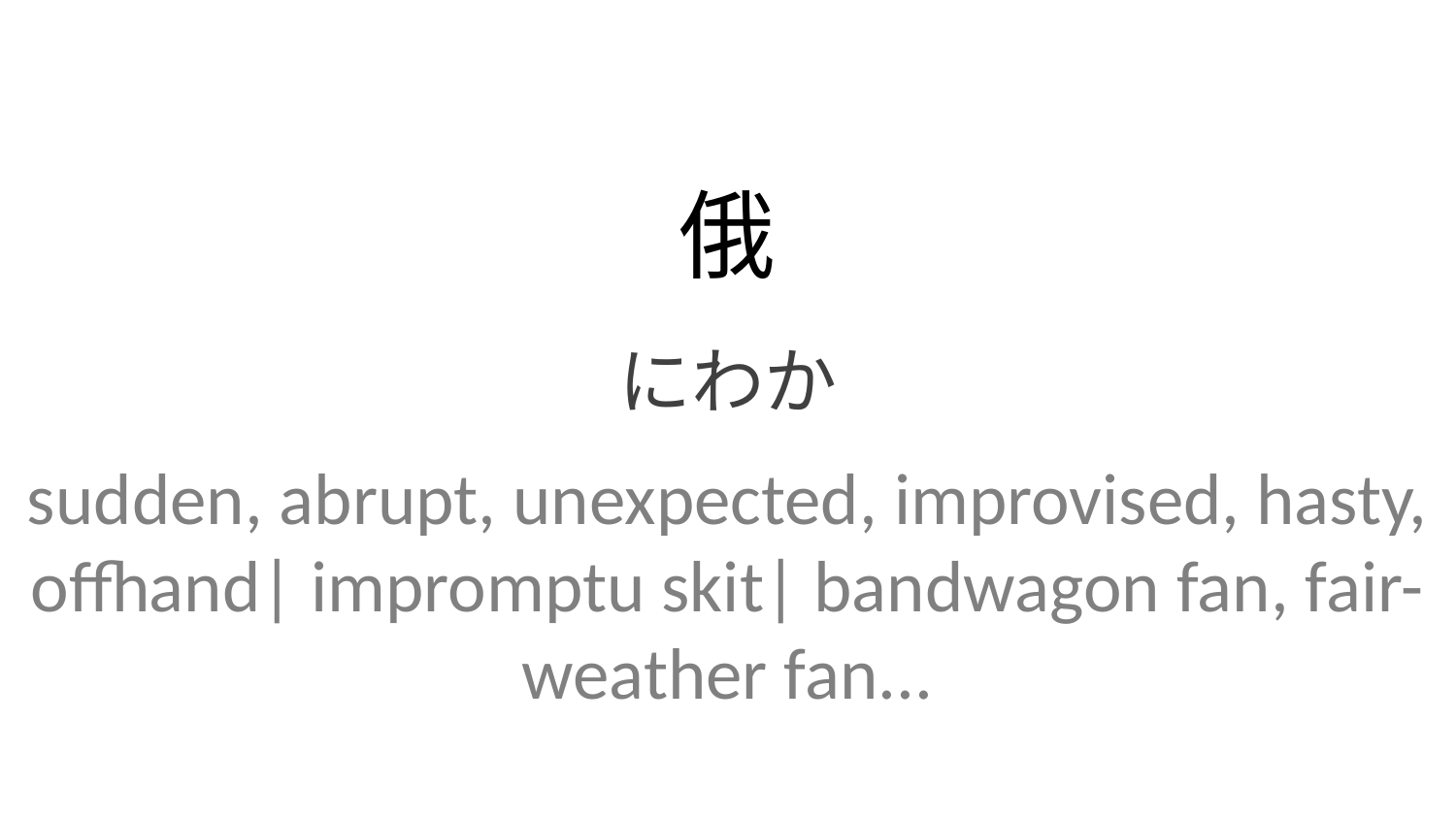

俄

にわか
sudden, abrupt, unexpected, improvised, hasty, offhand| impromptu skit| bandwagon fan, fair-weather fan...